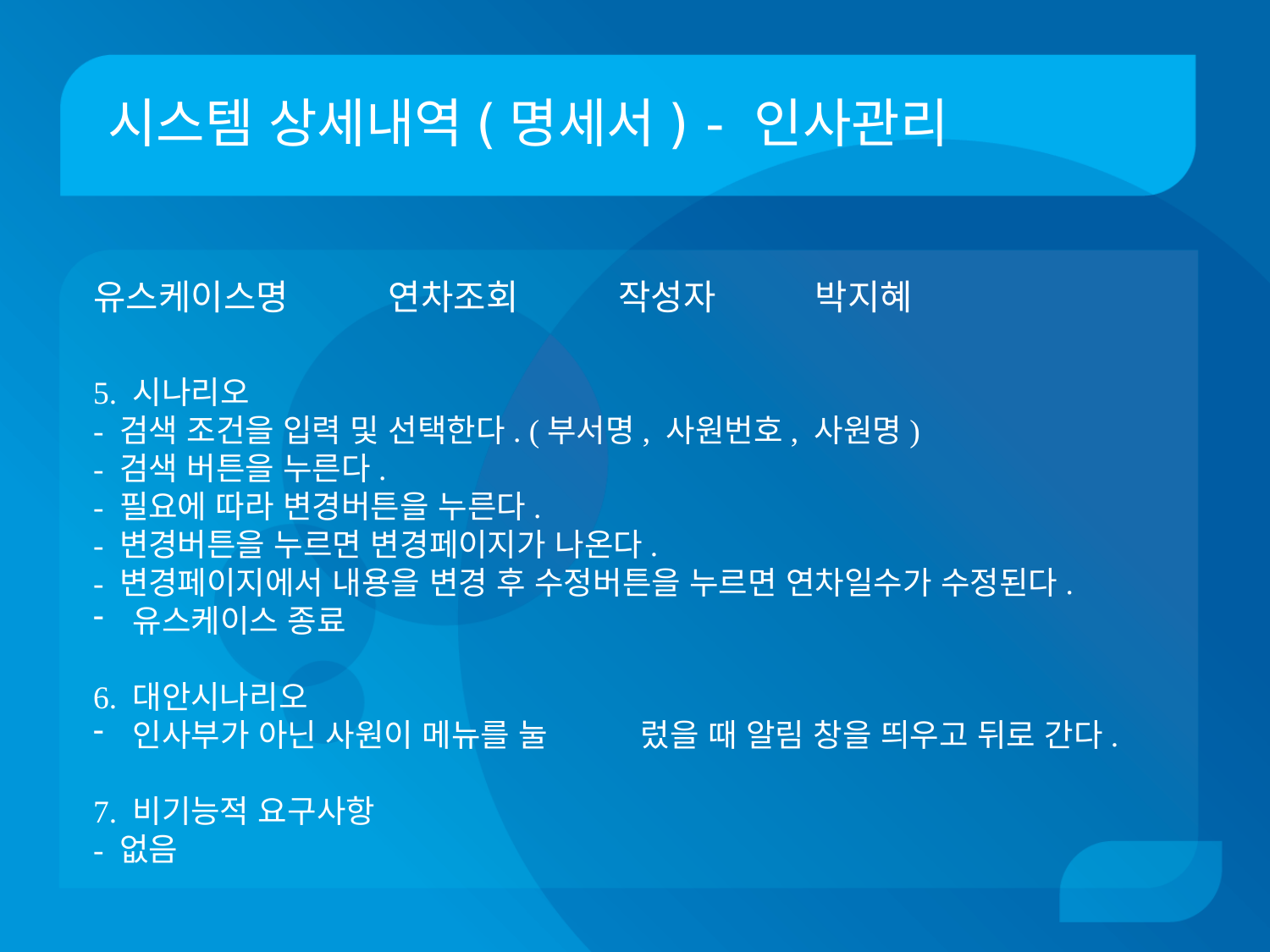

# 시스템 상세내역(명세서) - 인사관리
유스케이스명          연차조회          작성자          박지혜
5. 시나리오
- 검색 조건을 입력 및 선택한다. (부서명, 사원번호, 사원명)
- 검색 버튼을 누른다.
- 필요에 따라 변경버튼을 누른다.
- 변경버튼을 누르면 변경페이지가 나온다.
- 변경페이지에서 내용을 변경 후 수정버튼을 누르면 연차일수가 수정된다.
유스케이스 종료

6. 대안시나리오
인사부가 아닌 사원이 메뉴를 눌	렀을 때 알림 창을 띄우고 뒤로 간다.

7. 비기능적 요구사항
- 없음